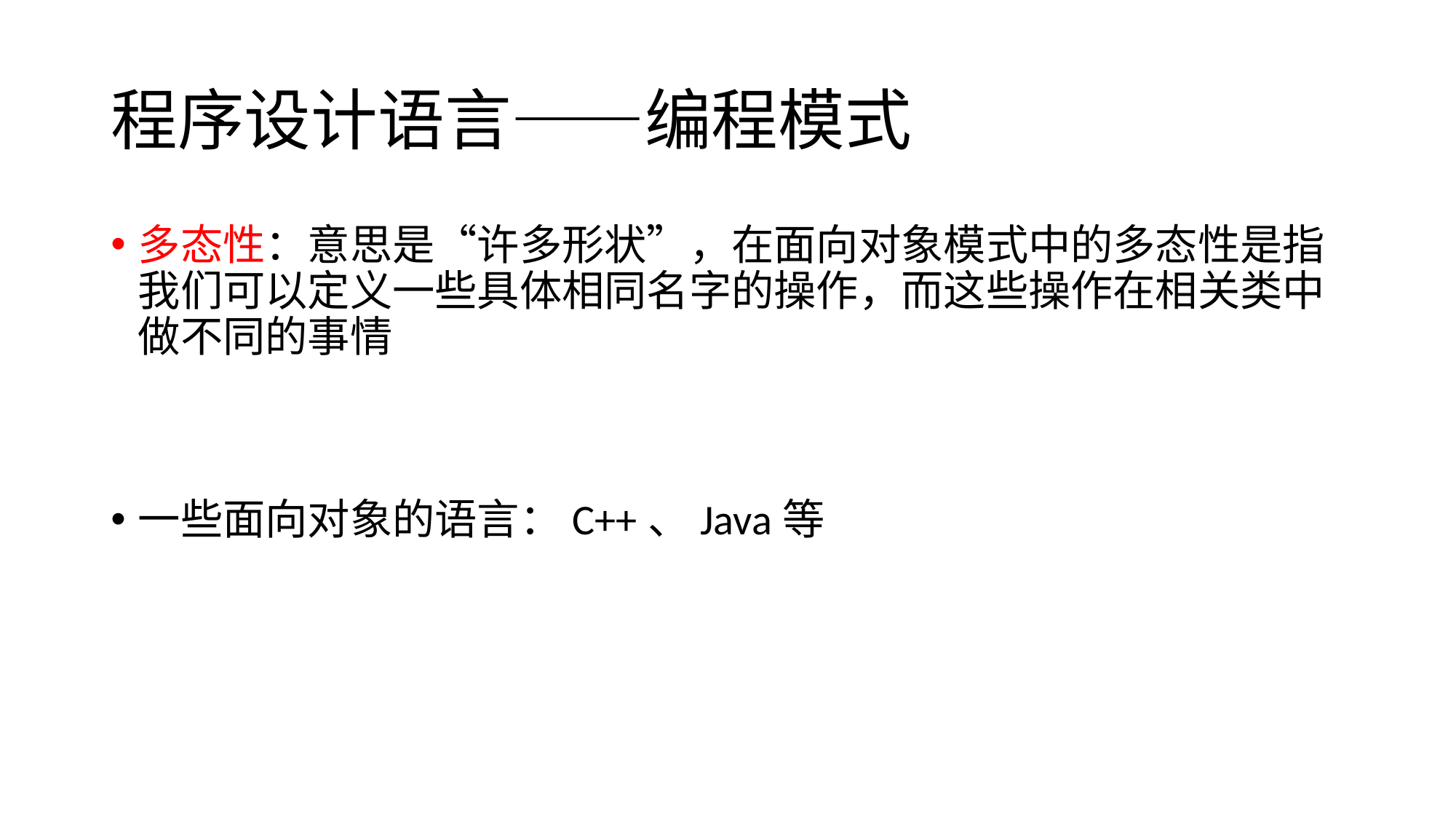

# 程序设计语言——编程模式
多态性：意思是“许多形状”，在面向对象模式中的多态性是指我们可以定义一些具体相同名字的操作，而这些操作在相关类中做不同的事情

一些面向对象的语言：C++、Java等